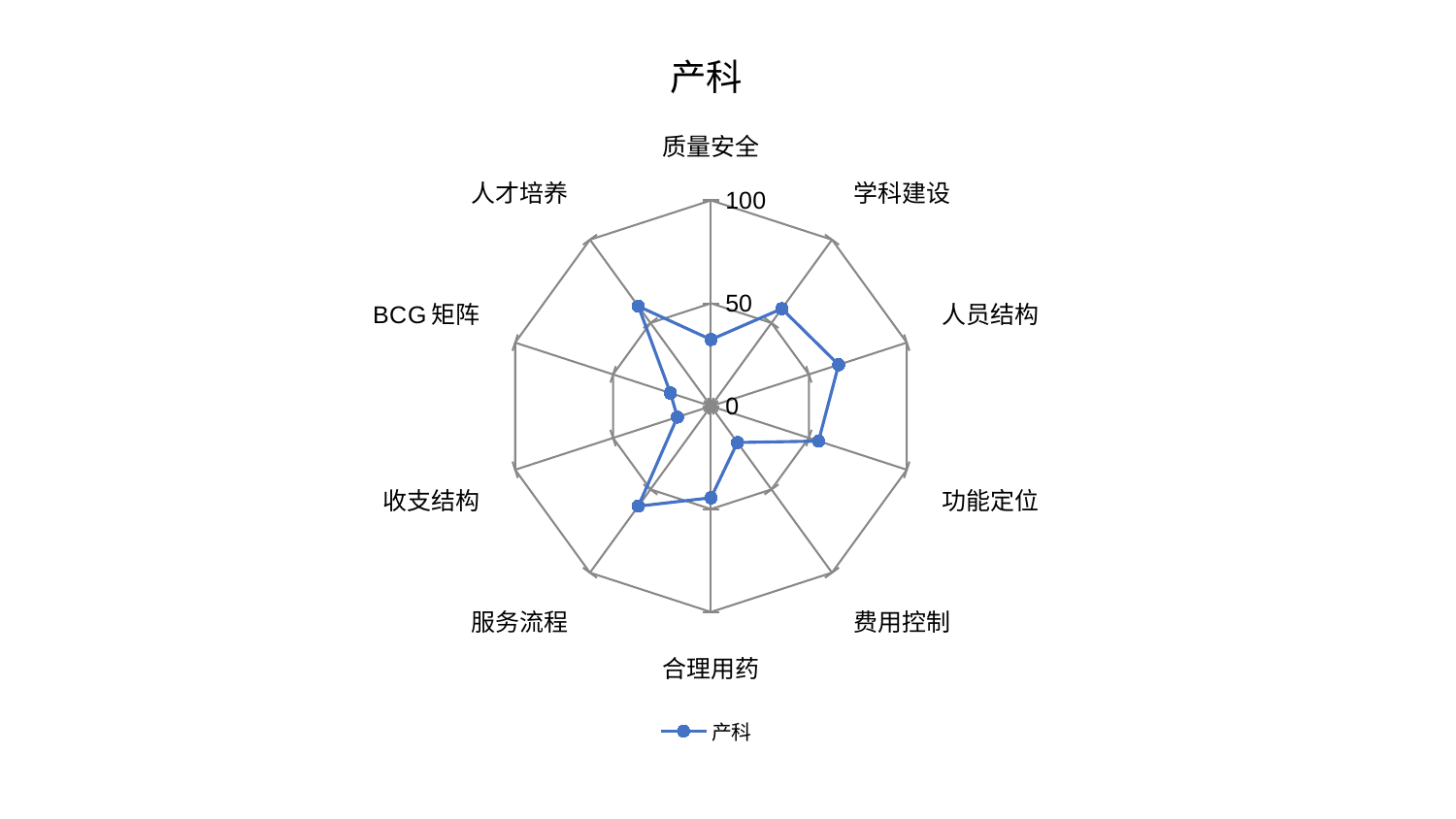

### Chart: 产科

| Category | 产科 |
|---|---|
| 质量安全 | 32.37715281971781 |
| 学科建设 | 58.55809721885897 |
| 人员结构 | 65.2022616928499 |
| 功能定位 | 54.932942104225546 |
| 费用控制 | 21.848520456399132 |
| 合理用药 | 44.5106519131521 |
| 服务流程 | 60.06738861522809 |
| 收支结构 | 17.16161285043209 |
| BCG矩阵 | 20.754063032902835 |
| 人才培养 | 60.0083405699957 |
110